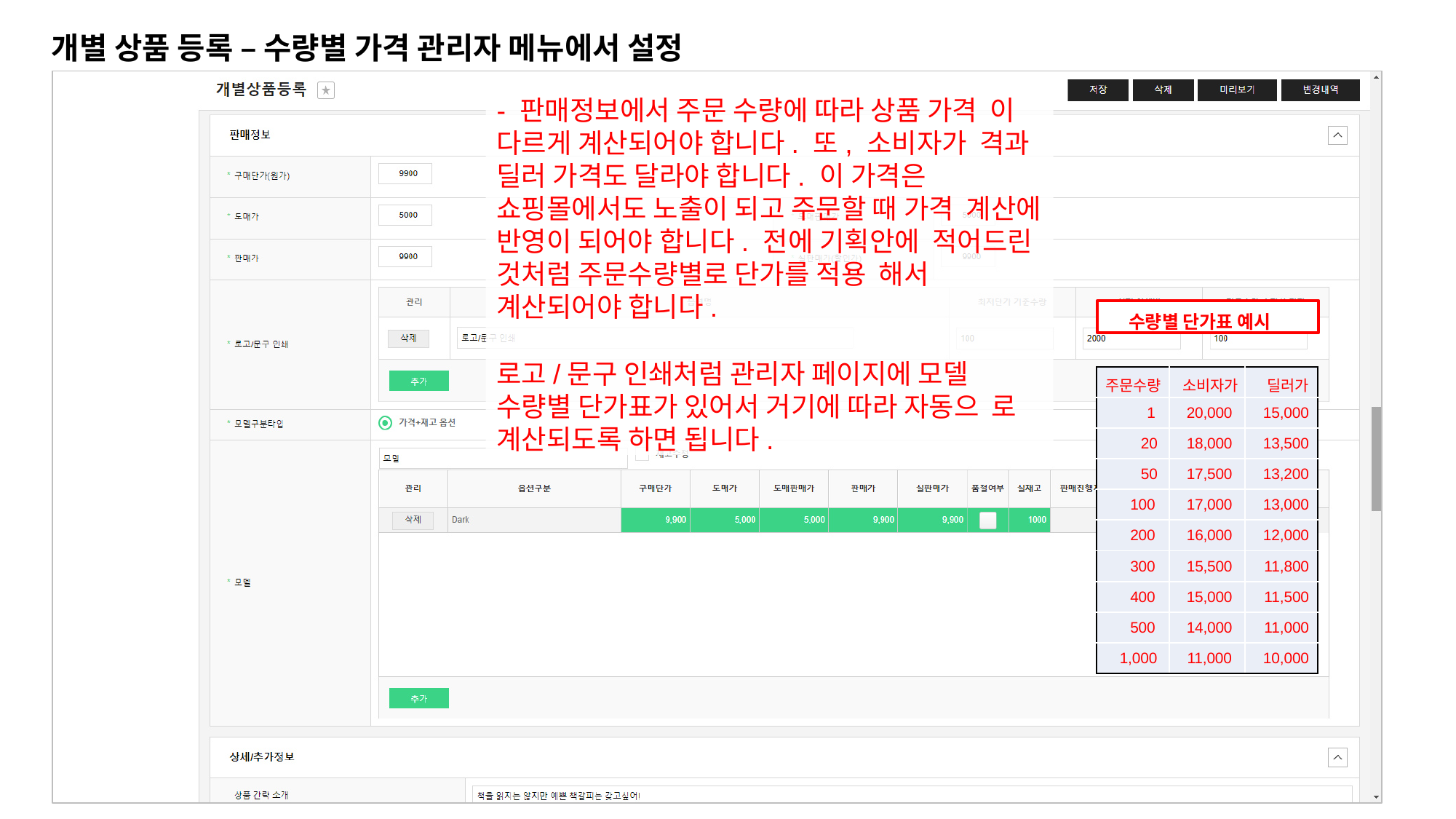

# 개별 상품 등록 – 수량별 가격 관리자 메뉴에서 설정

- 판매정보에서 주문 수량에 따라 상품 가격  이 다르게 계산되어야 합니다. 또, 소비자가  격과 딜러 가격도 달라야 합니다. 이 가격은  쇼핑몰에서도 노출이 되고 주문할 때 가격  계산에 반영이 되어야 합니다. 전에 기획안에  적어드린 것처럼 주문수량별로 단가를 적용  해서 계산되어야 합니다.

로고/문구 인쇄처럼 관리자 페이지에 모델  수량별 단가표가 있어서 거기에 따라 자동으  로 계산되도록 하면 됩니다.
수량별 단가표 예시
| 주문수량 | 소비자가 | 딜러가 |
| --- | --- | --- |
| 1 | 20,000 | 15,000 |
| 20 | 18,000 | 13,500 |
| 50 | 17,500 | 13,200 |
| 100 | 17,000 | 13,000 |
| 200 | 16,000 | 12,000 |
| 300 | 15,500 | 11,800 |
| 400 | 15,000 | 11,500 |
| 500 | 14,000 | 11,000 |
| 1,000 | 11,000 | 10,000 |